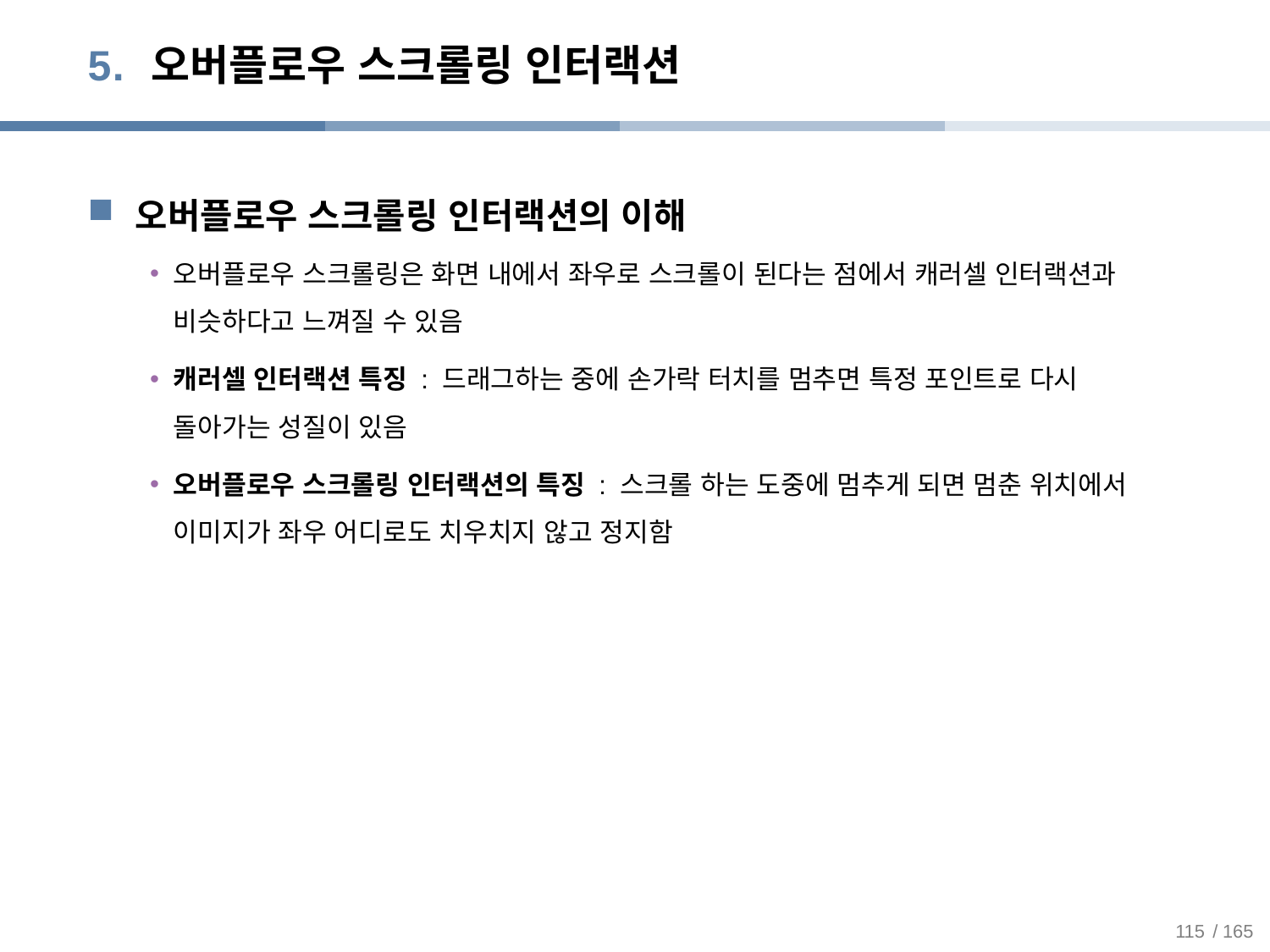

# 오버플로우 스크롤링 인터랙션
오버플로우 스크롤링 인터랙션의 이해
오버플로우 스크롤링은 화면 내에서 좌우로 스크롤이 된다는 점에서 캐러셀 인터랙션과 비슷하다고 느껴질 수 있음
캐러셀 인터랙션 특징 : 드래그하는 중에 손가락 터치를 멈추면 특정 포인트로 다시 돌아가는 성질이 있음
오버플로우 스크롤링 인터랙션의 특징 : 스크롤 하는 도중에 멈추게 되면 멈춘 위치에서 이미지가 좌우 어디로도 치우치지 않고 정지함